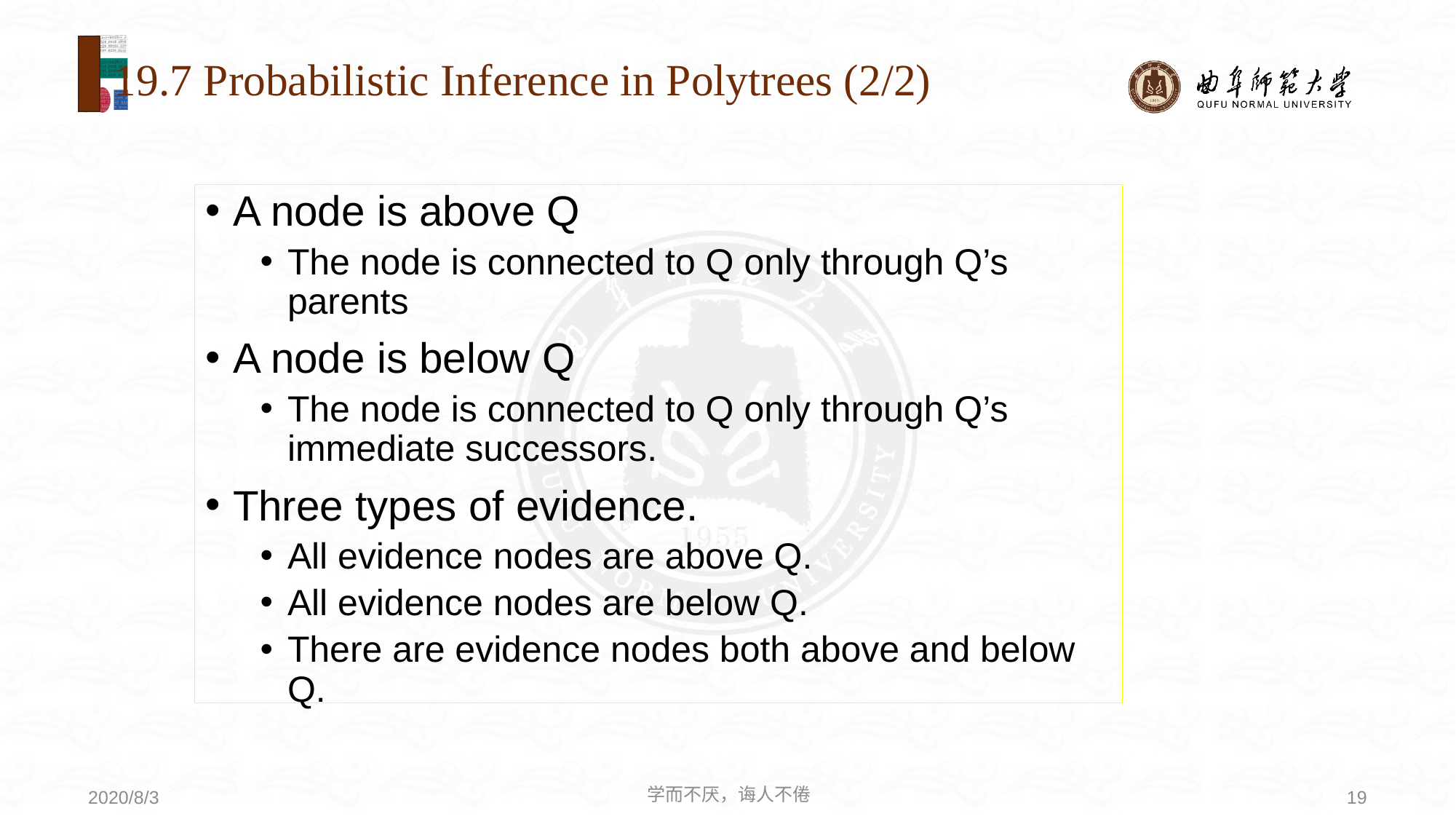

# 19.7 Probabilistic Inference in Polytrees (2/2)
A node is above Q
The node is connected to Q only through Q’s parents
A node is below Q
The node is connected to Q only through Q’s immediate successors.
Three types of evidence.
All evidence nodes are above Q.
All evidence nodes are below Q.
There are evidence nodes both above and below Q.

学而不厌，诲人不倦
19
2020/8/3